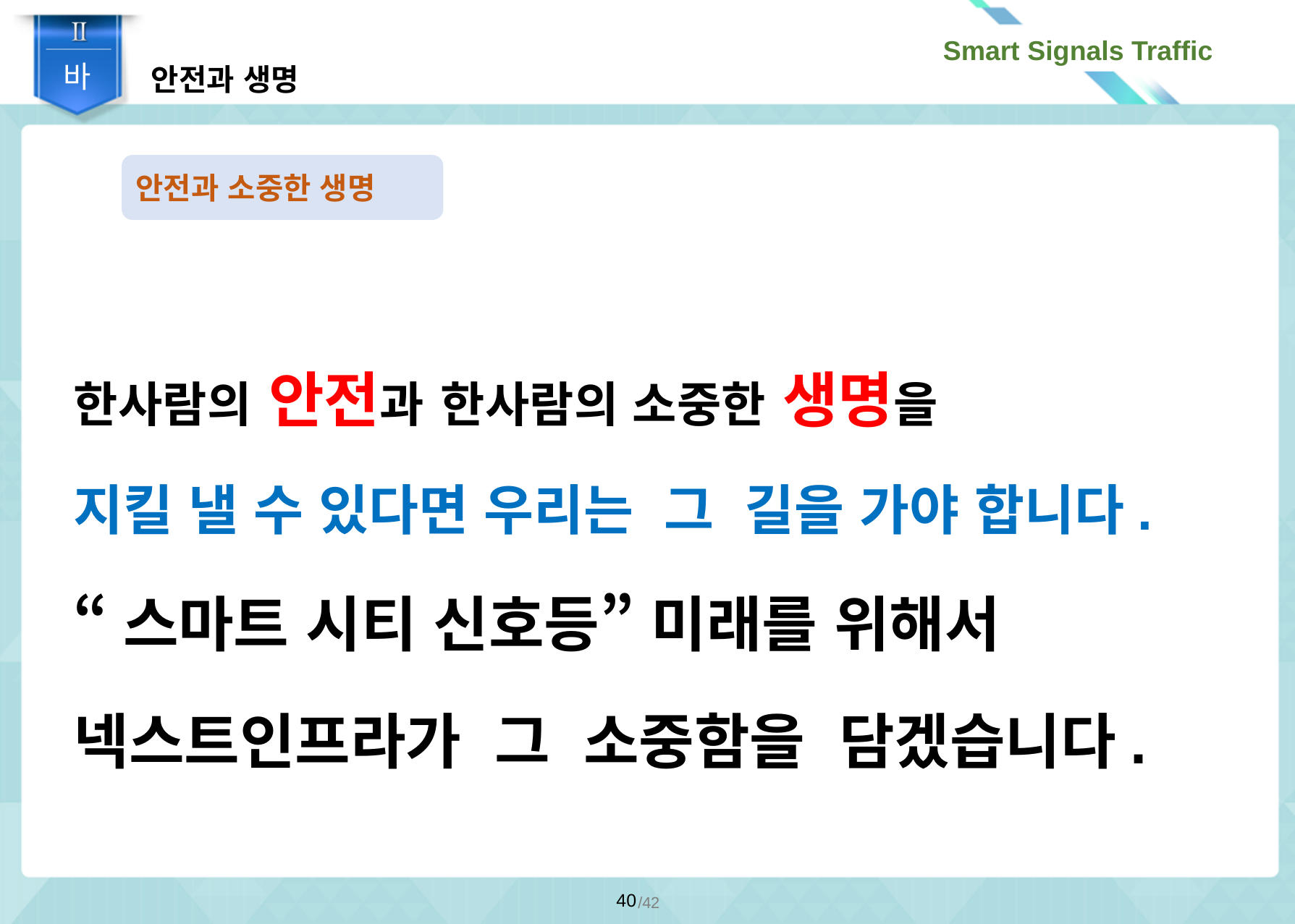

안전과 생명
바
안전과 소중한 생명

한사람의 안전과 한사람의 소중한 생명을
지킬 낼 수 있다면 우리는  그  길을 가야 합니다.
“스마트 시티 신호등” 미래를 위해서
넥스트인프라가  그  소중함을  담겠습니다.